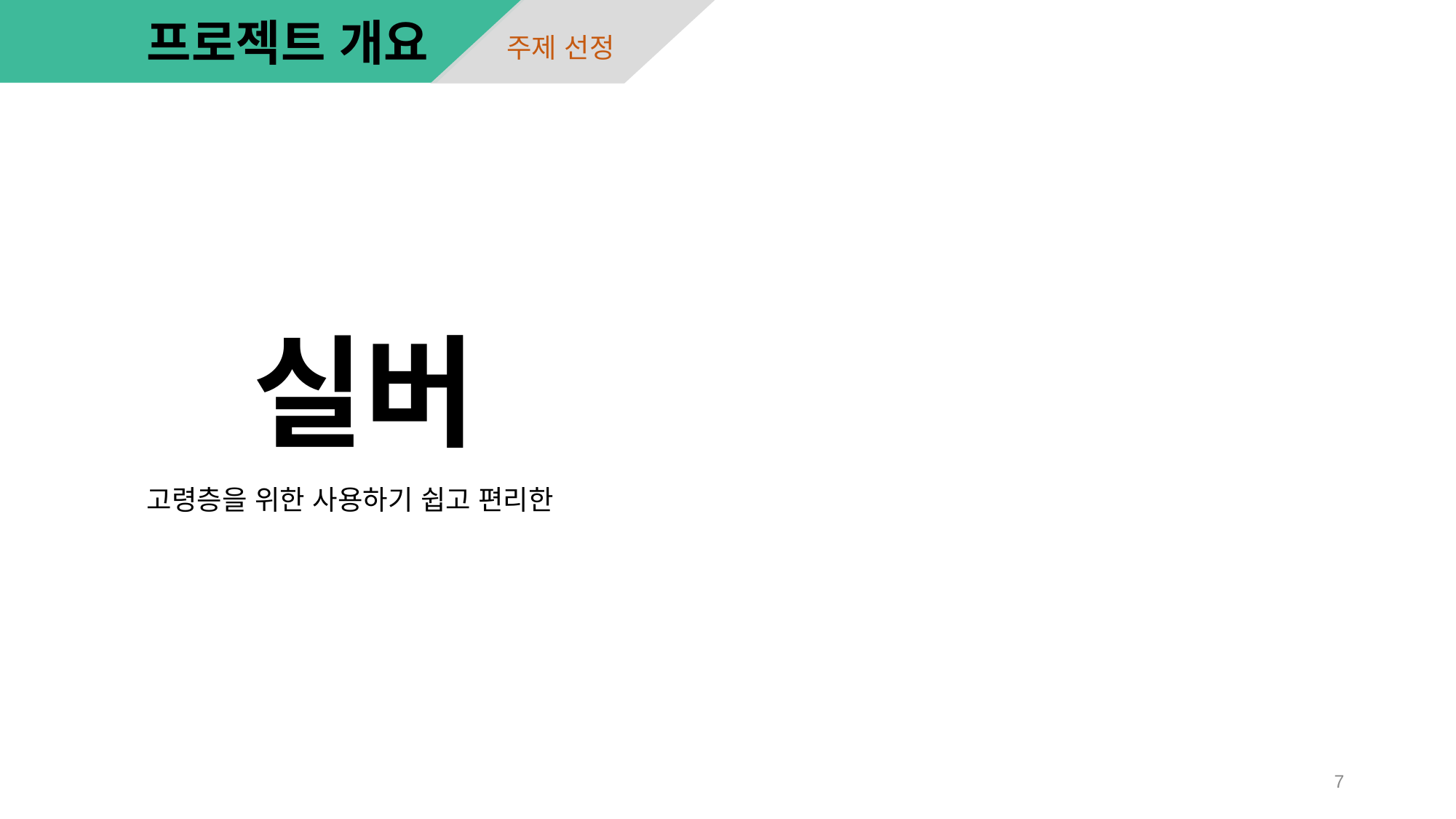

주제 선정
프로젝트 개요
Chat Bot
실버
공공 서비스에 대한 정보를 제공해주는 챗봇 시스템

고령층을 위한 사용하기 쉽고 편리한

7